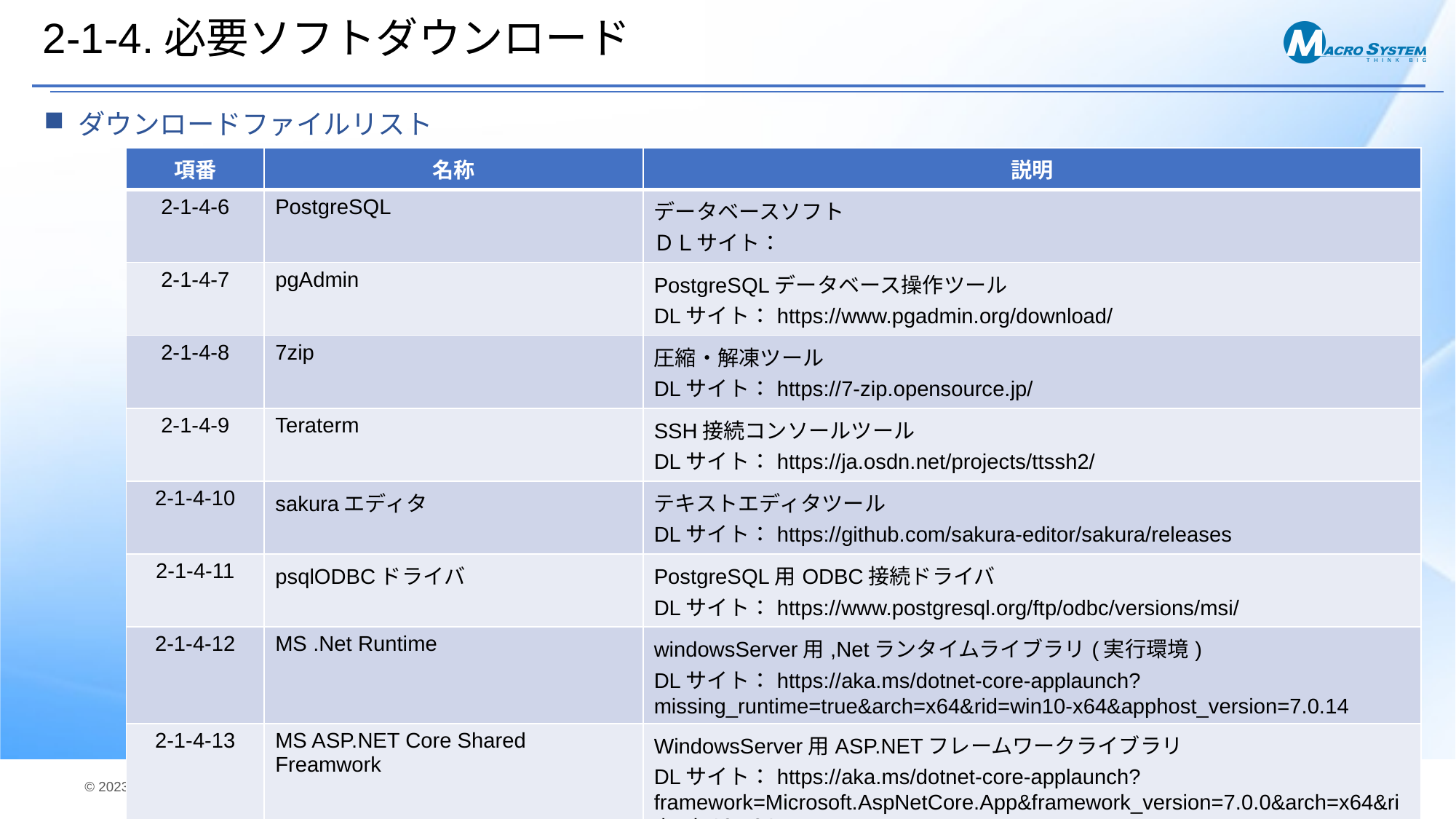

# 2-1-4.必要ソフトダウンロード
ダウンロードファイルリスト
| 項番 | 名称 | 説明 |
| --- | --- | --- |
| 2-1-4-6 | PostgreSQL | データベースソフト ＤＬサイト： |
| 2-1-4-7 | pgAdmin | PostgreSQLデータベース操作ツール DLサイト：https://www.pgadmin.org/download/ |
| 2-1-4-8 | 7zip | 圧縮・解凍ツール DLサイト：https://7-zip.opensource.jp/ |
| 2-1-4-9 | Teraterm | SSH接続コンソールツール DLサイト：https://ja.osdn.net/projects/ttssh2/ |
| 2-1-4-10 | sakuraエディタ | テキストエディタツール DLサイト：https://github.com/sakura-editor/sakura/releases |
| 2-1-4-11 | psqlODBCドライバ | PostgreSQL用ODBC接続ドライバ DLサイト：https://www.postgresql.org/ftp/odbc/versions/msi/ |
| 2-1-4-12 | MS .Net Runtime | windowsServer用,Netランタイムライブラリ(実行環境) DLサイト：https://aka.ms/dotnet-core-applaunch?missing\_runtime=true&arch=x64&rid=win10-x64&apphost\_version=7.0.14 |
| 2-1-4-13 | MS ASP.NET Core Shared Freamwork | WindowsServer用ASP.NETフレームワークライブラリ DLサイト：https://aka.ms/dotnet-core-applaunch?framework=Microsoft.AspNetCore.App&framework\_version=7.0.0&arch=x64&rid=win10-x64 |